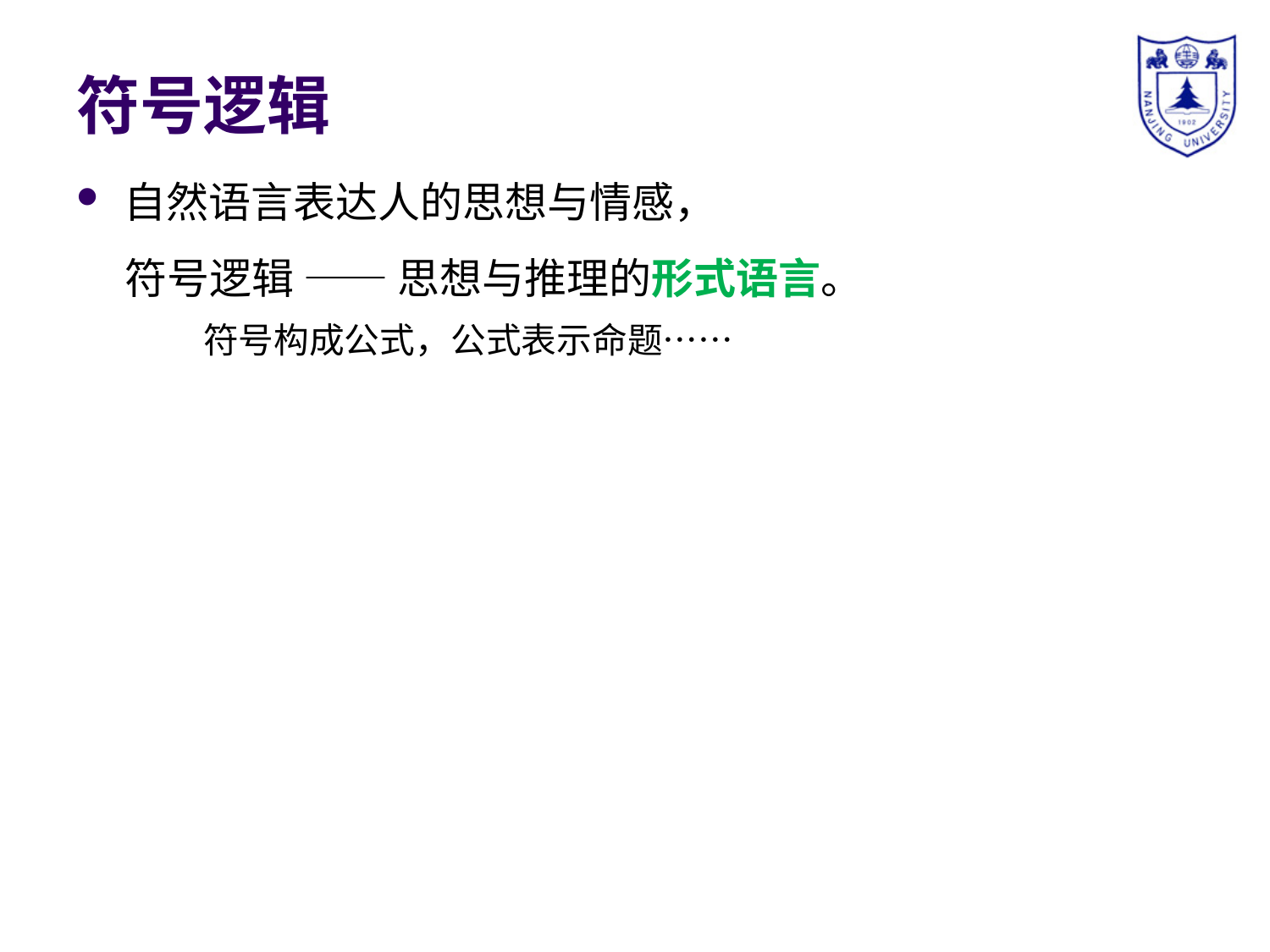

# 符号逻辑
自然语言表达人的思想与情感，
    符号逻辑 —— 思想与推理的形式语言。
符号构成公式，公式表示命题……

16